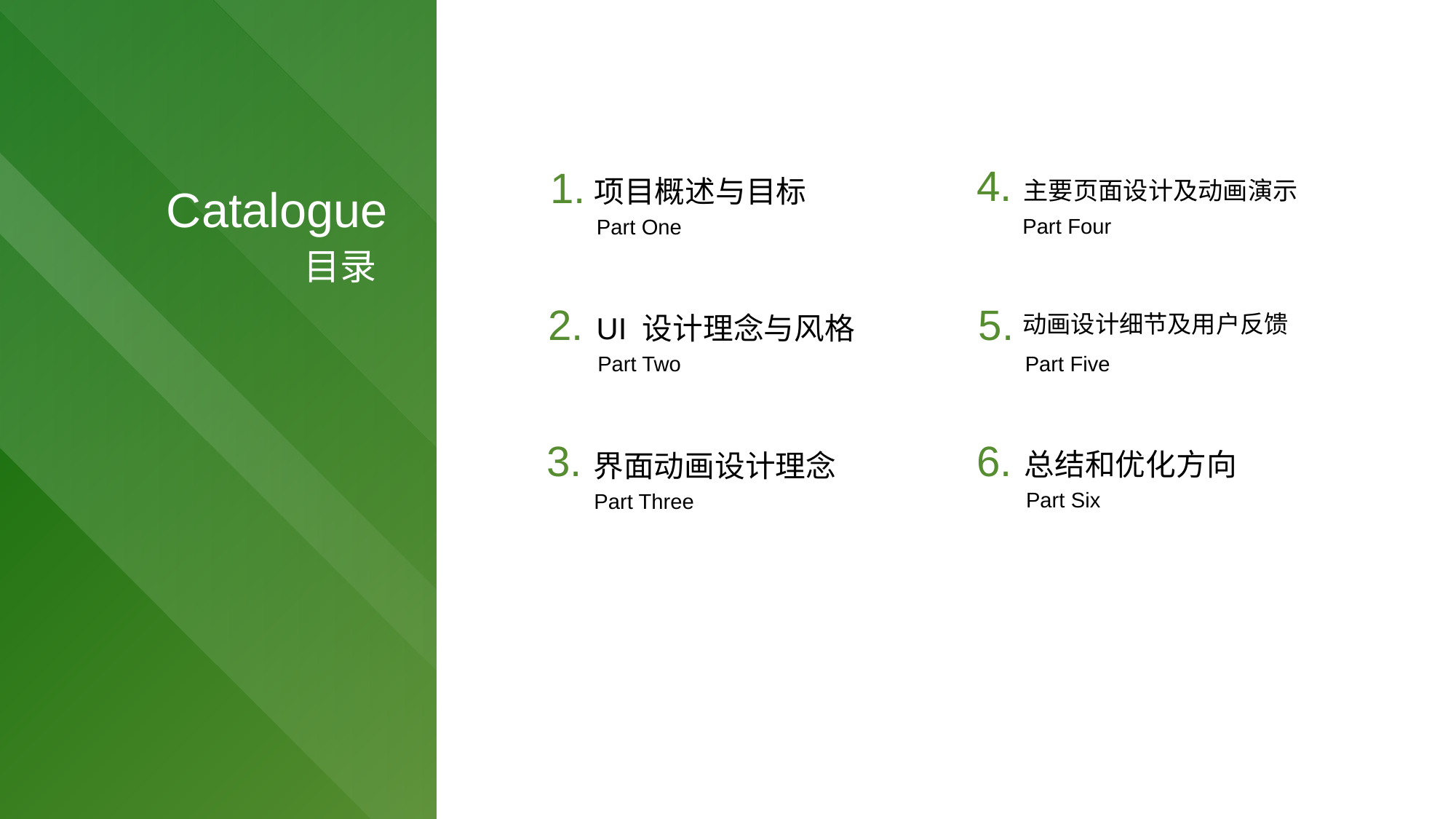

4.
1.
项目概述与目标
主要页面设计及动画演示
Catalogue
Part Four
Part One
目录
2.
5.
UI 设计理念与风格
动画设计细节及用户反馈
Part Two
Part Five
3.
6.
总结和优化方向
界面动画设计理念
Part Six
Part Three